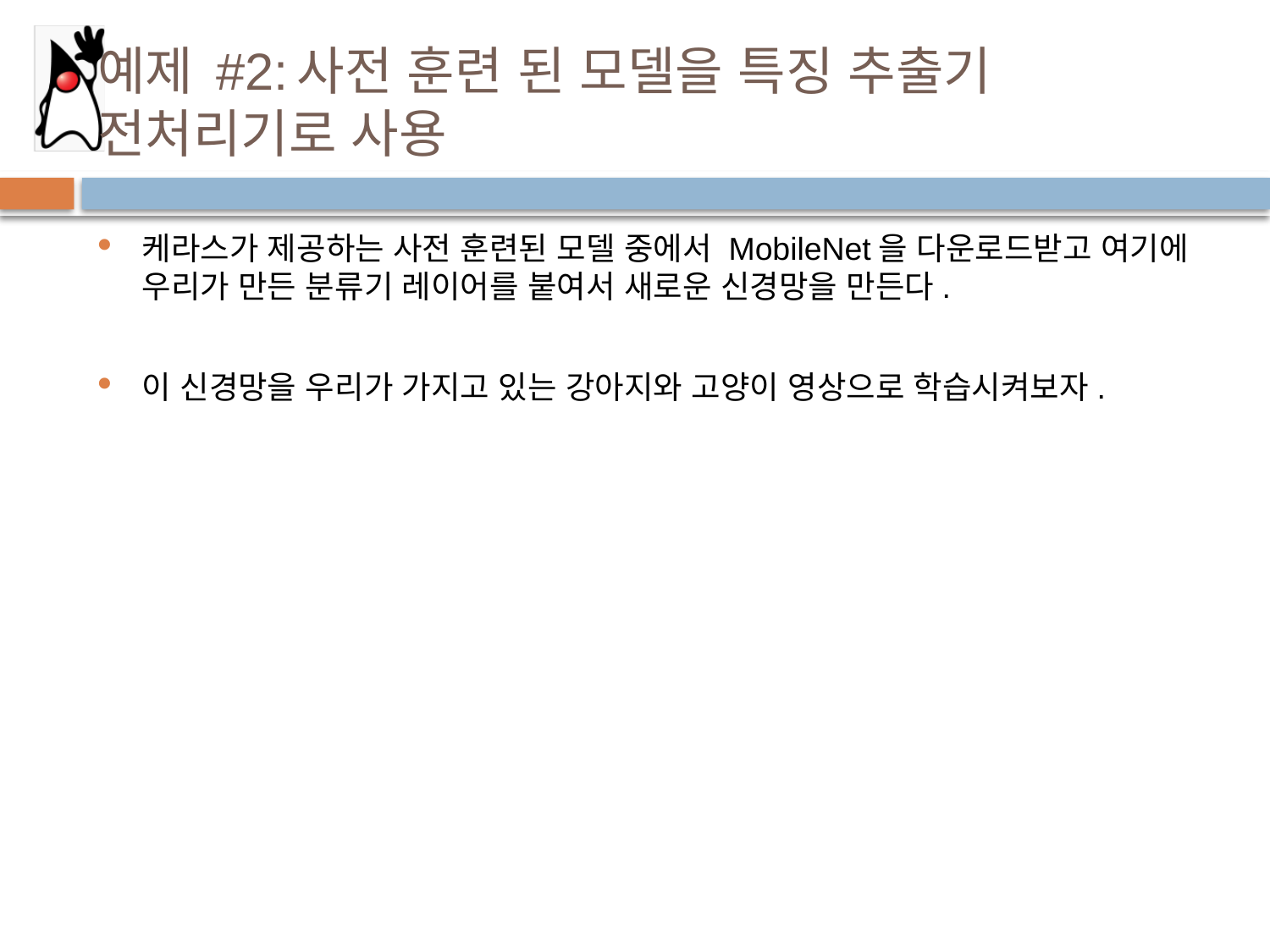

# 예제 #2:사전 훈련 된 모델을 특징 추출기 전처리기로 사용
케라스가 제공하는 사전 훈련된 모델 중에서 MobileNet을 다운로드받고 여기에 우리가 만든 분류기 레이어를 붙여서 새로운 신경망을 만든다.

이 신경망을 우리가 가지고 있는 강아지와 고양이 영상으로 학습시켜보자.